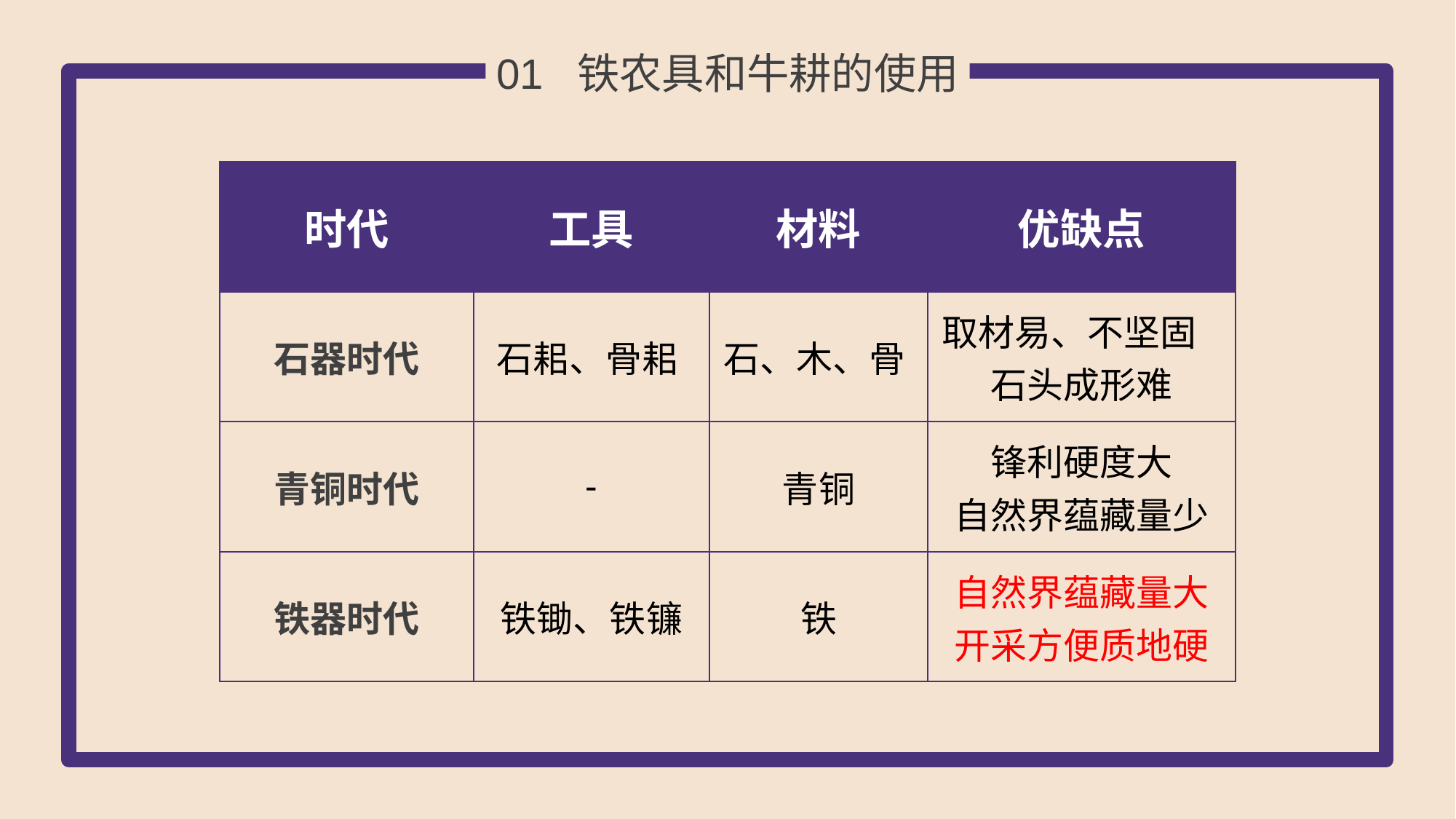

01  铁农具和牛耕的使用

| 时代 | 工具 | 材料 | 优缺点 |
| --- | --- | --- | --- |
| 石器时代 | 石耜、骨耜 | 石、木、骨 | 取材易、不坚固 石头成形难 |
| 青铜时代 | - | 青铜 | 锋利硬度大 自然界蕴藏量少 |
| 铁器时代 | 铁锄、铁镰 | 铁 | 自然界蕴藏量大 开采方便质地硬 |